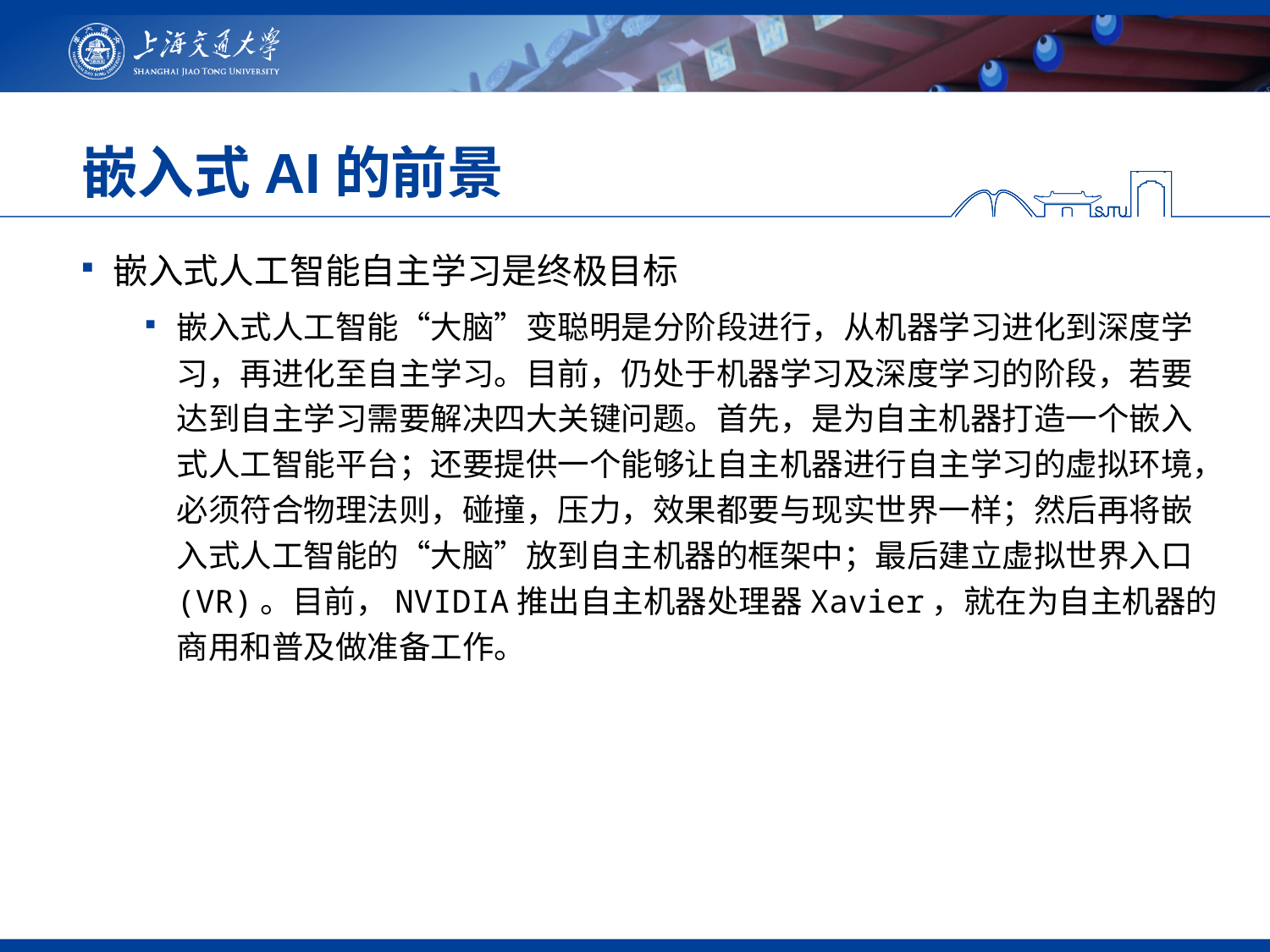

# 嵌入式AI的前景
嵌入式人工智能自主学习是终极目标
嵌入式人工智能“大脑”变聪明是分阶段进行，从机器学习进化到深度学习，再进化至自主学习。目前，仍处于机器学习及深度学习的阶段，若要达到自主学习需要解决四大关键问题。首先，是为自主机器打造一个嵌入式人工智能平台；还要提供一个能够让自主机器进行自主学习的虚拟环境，必须符合物理法则，碰撞，压力，效果都要与现实世界一样；然后再将嵌入式人工智能的“大脑”放到自主机器的框架中；最后建立虚拟世界入口(VR)。目前，NVIDIA推出自主机器处理器Xavier，就在为自主机器的商用和普及做准备工作。